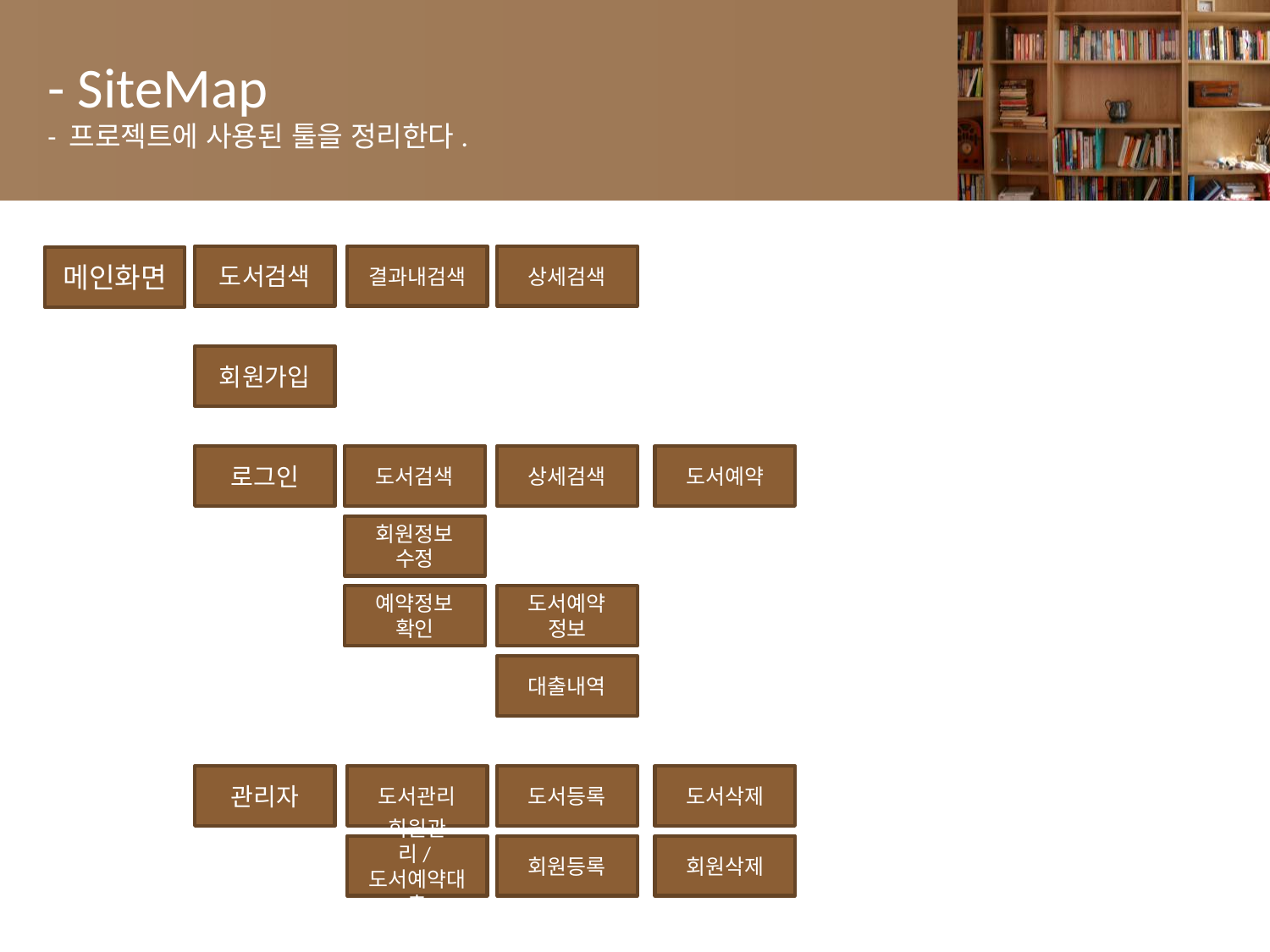

# - SiteMap - 프로젝트에 사용된 툴을 정리한다.
도서검색
결과내검색
상세검색
메인화면
회원가입
로그인
도서검색
상세검색
도서예약
회원정보
수정
예약정보
확인
도서예약
정보
대출내역
관리자
도서관리
도서등록
도서삭제
회원관리/도서예약대출
회원등록
회원삭제